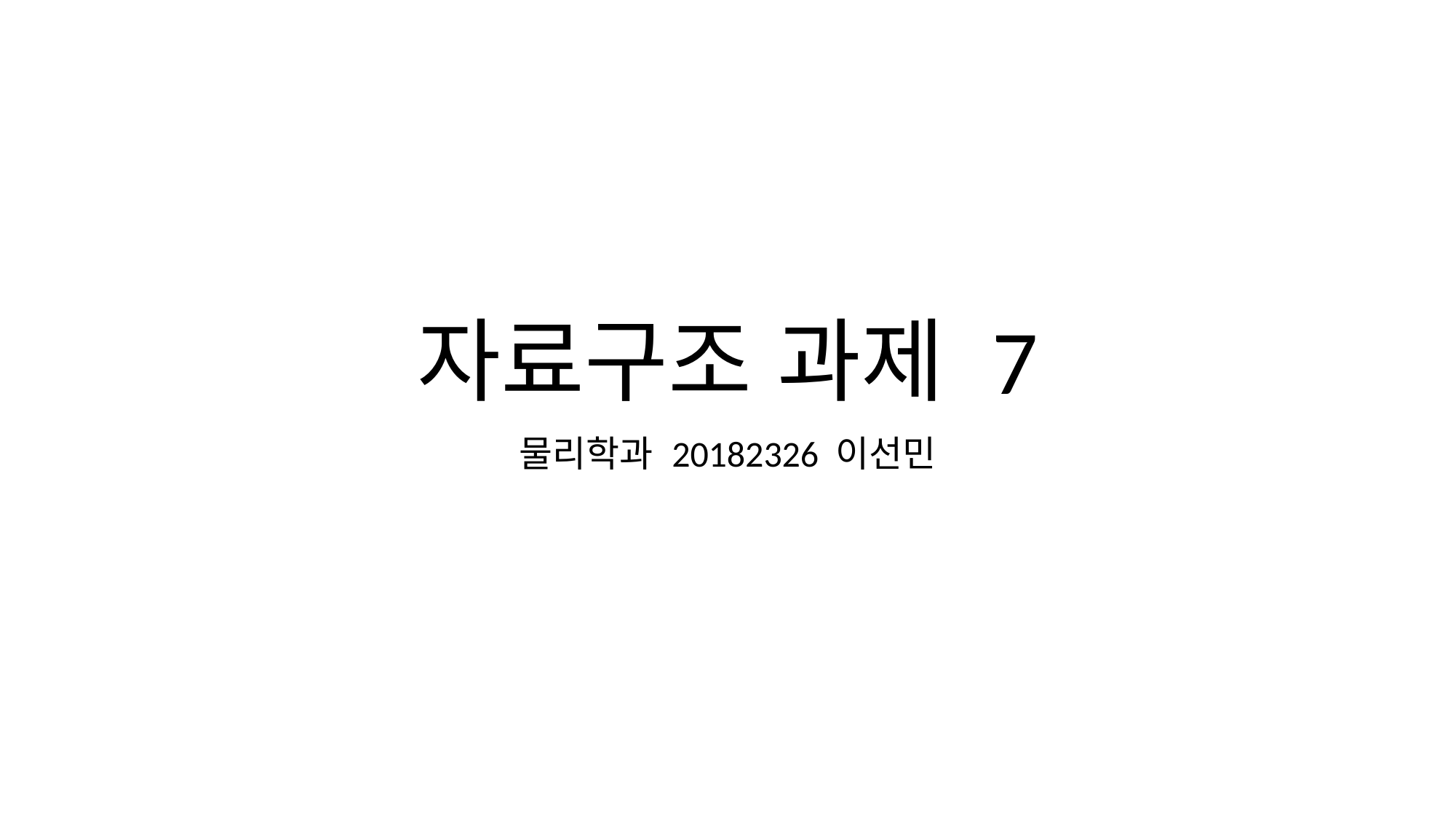

# 자료구조 과제 7
물리학과 20182326 이선민